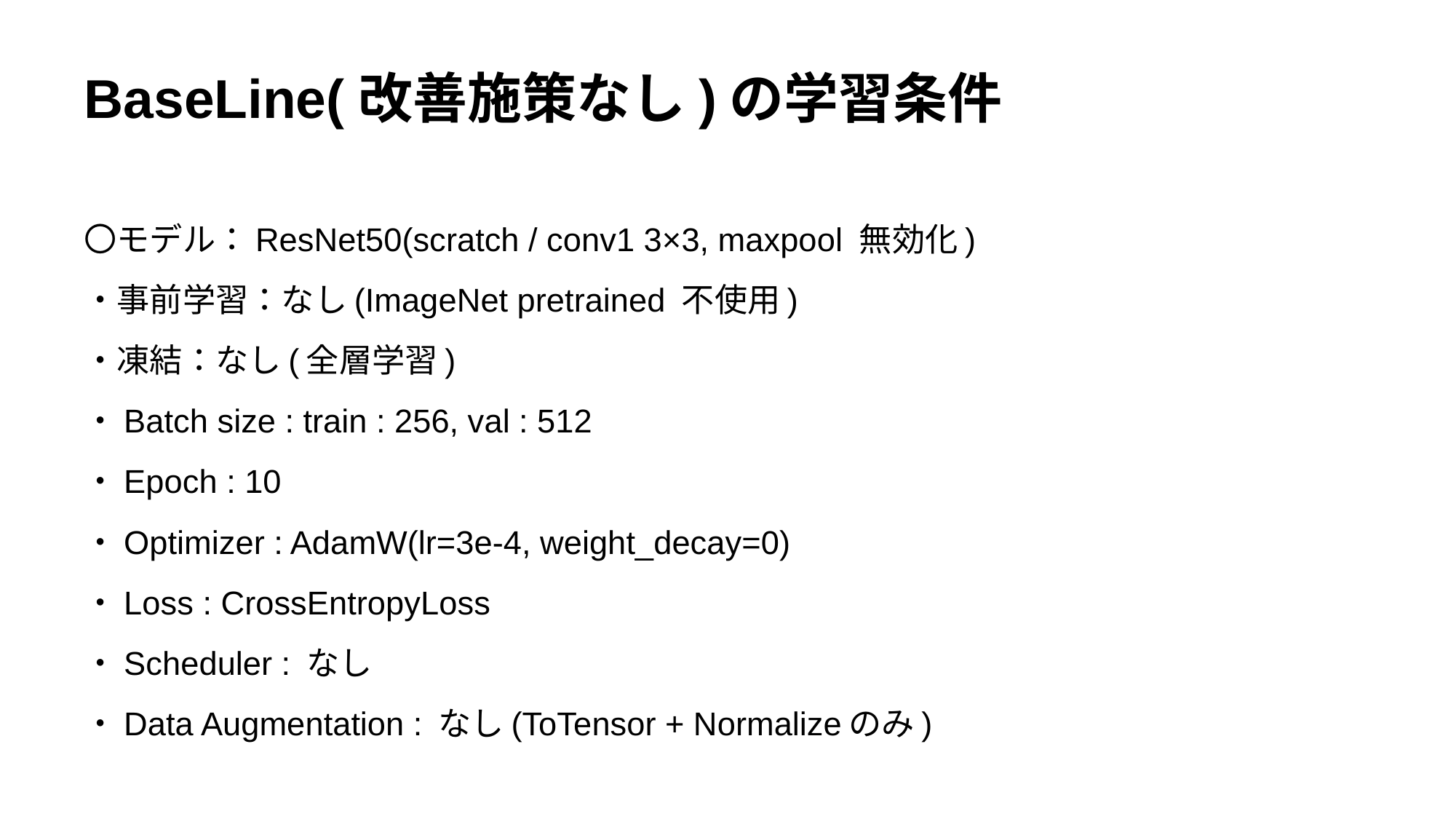

# BaseLine(改善施策なし)の学習条件
〇モデル：ResNet50(scratch / conv1 3×3, maxpool 無効化)
・事前学習：なし(ImageNet pretrained 不使用)
・凍結：なし(全層学習)
・Batch size : train : 256, val : 512
・Epoch : 10
・Optimizer : AdamW(lr=3e-4, weight_decay=0)
・Loss : CrossEntropyLoss
・Scheduler : なし
・Data Augmentation : なし(ToTensor + Normalizeのみ)